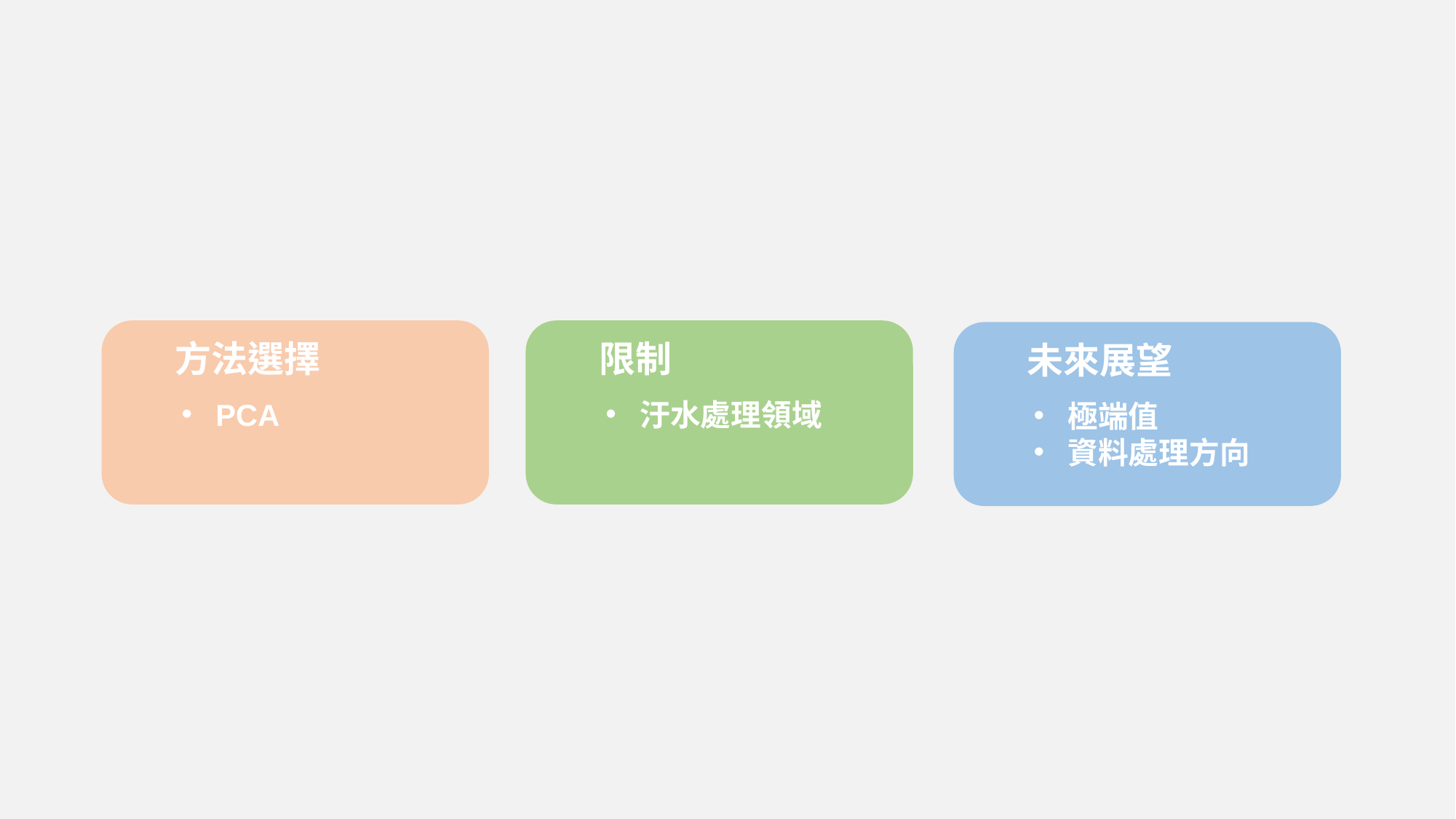

方法選擇
PCA

限制
汙水處理領域

未來展望
極端值
資料處理方向